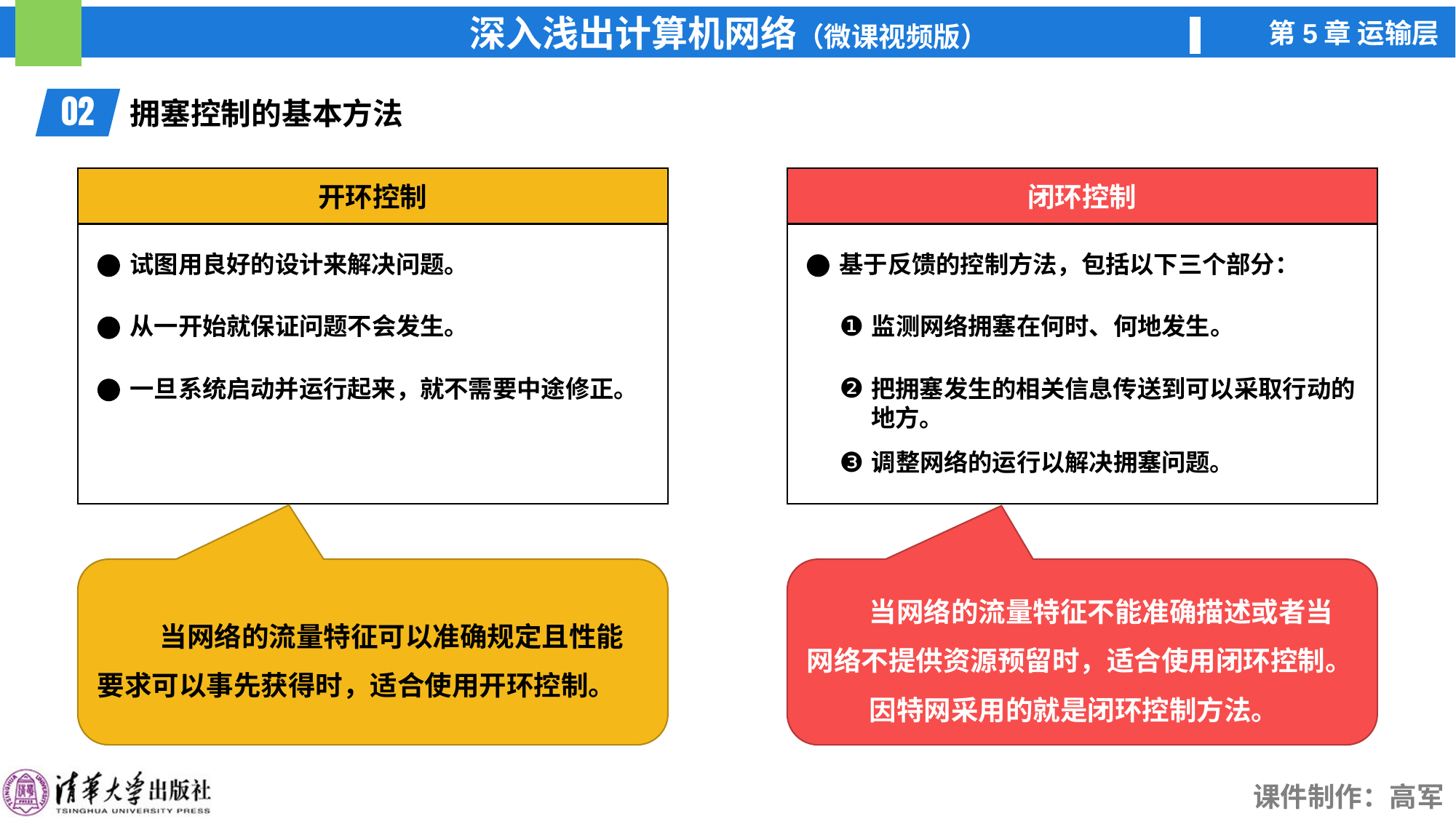

02
拥塞控制的基本方法
开环控制
闭环控制

试图用良好的设计来解决问题。
基于反馈的控制方法，包括以下三个部分：

❶
从一开始就保证问题不会发生。
监测网络拥塞在何时、何地发生。

❷
一旦系统启动并运行起来，就不需要中途修正。
把拥塞发生的相关信息传送到可以采取行动的地方。

❸
调整网络的运行以解决拥塞问题。
         当网络的流量特征可以准确规定且性能要求可以事先获得时，适合使用开环控制。
         当网络的流量特征不能准确描述或者当网络不提供资源预留时，适合使用闭环控制。
         因特网采用的就是闭环控制方法。